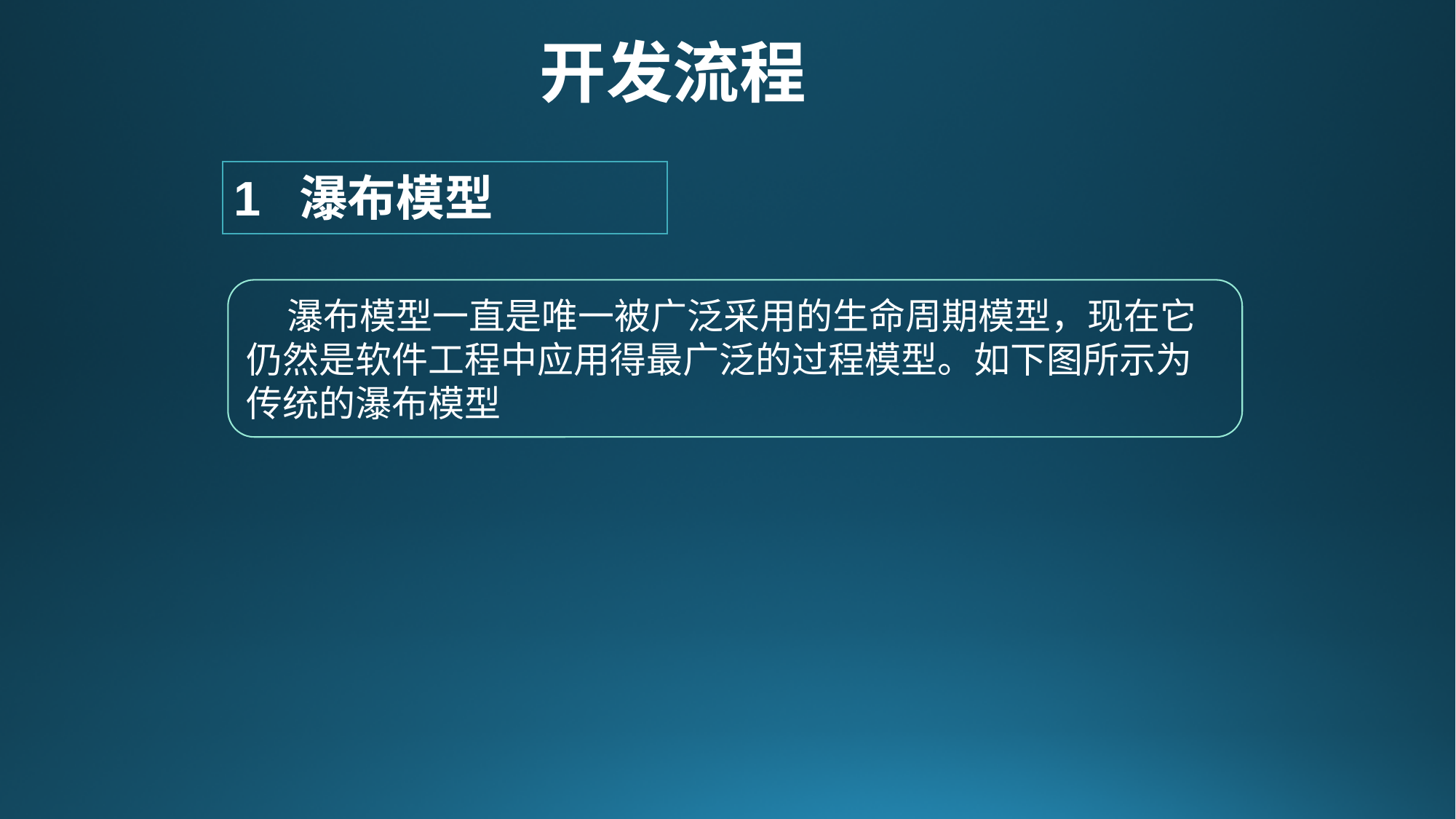

开发流程
1  瀑布模型
瀑布模型一直是唯一被广泛采用的生命周期模型，现在它仍然是软件工程中应用得最广泛的过程模型。如下图所示为传统的瀑布模型